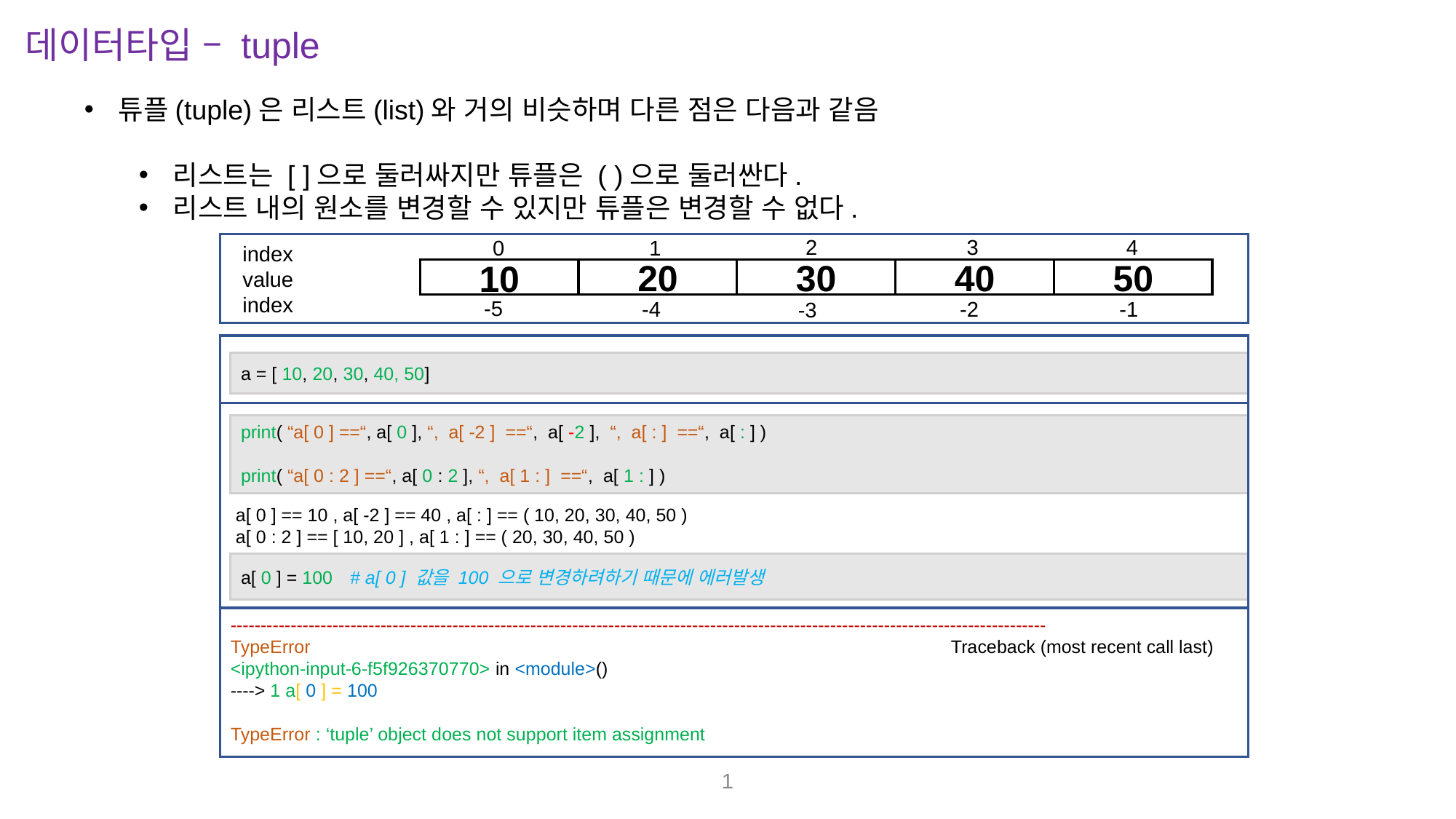

데이터타입 – tuple
튜플(tuple)은 리스트(list)와 거의 비슷하며 다른 점은 다음과 같음

리스트는 [ ]으로 둘러싸지만 튜플은 ( )으로 둘러싼다.
리스트 내의 원소를 변경할 수 있지만 튜플은 변경할 수 없다.
2
3
4
0
1
  index
  value
  index
50
20
30
10
-5
-4
-2
-1
-3
40

a = [ 10, 20, 30, 40, 50]
print( “a[ 0 ] ==“, a[ 0 ], “,  a[ -2 ]  ==“,  a[ -2 ],  “,  a[ : ]  ==“,  a[ : ] )

print( “a[ 0 : 2 ] ==“, a[ 0 : 2 ], “,  a[ 1 : ]  ==“,  a[ 1 : ] )
----------------------------------------------------------------------------------------------------------------------------------------
TypeError					     	             Traceback (most recent call last)
<ipython-input-6-f5f926370770> in <module>()
----> 1 a[ 0 ] = 100

TypeError : ‘tuple’ object does not support item assignment
 a[ 0 ] == 10 , a[ -2 ] == 40 , a[ : ] == ( 10, 20, 30, 40, 50 )
 a[ 0 : 2 ] == [ 10, 20 ] , a[ 1 : ] == ( 20, 30, 40, 50 )
a[ 0 ] = 100	# a[ 0 ] 값을 100 으로 변경하려하기 때문에 에러발생
1